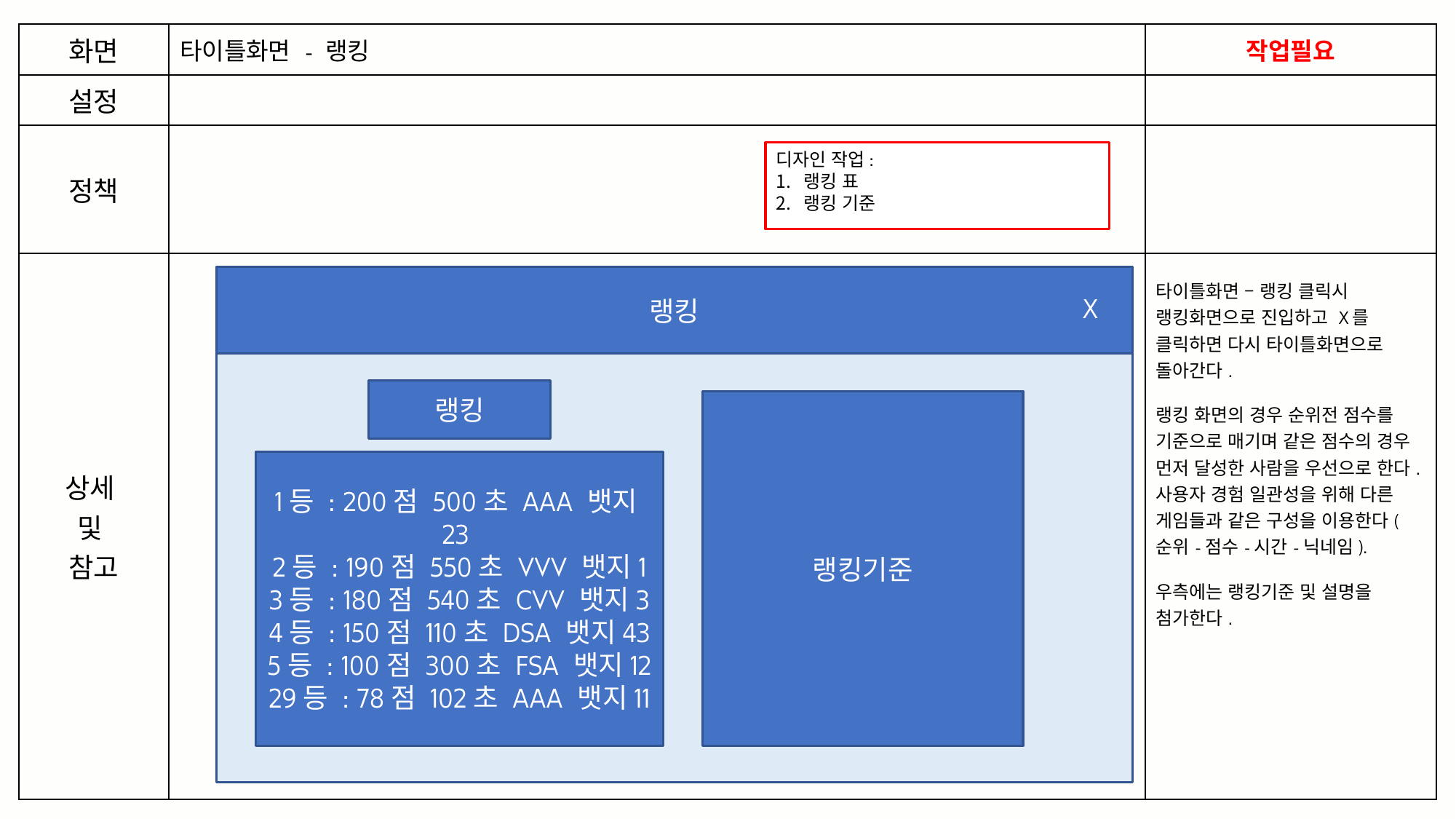

| 화면 | 타이틀화면 - 랭킹 | 작업필요 |
| --- | --- | --- |
| 설정 |  |  |
| 정책 |  |  |
| 상세 및 참고 |  | 타이틀화면 – 랭킹 클릭시 랭킹화면으로 진입하고 X를 클릭하면 다시 타이틀화면으로 돌아간다. 랭킹 화면의 경우 순위전 점수를 기준으로 매기며 같은 점수의 경우 먼저 달성한 사람을 우선으로 한다. 사용자 경험 일관성을 위해 다른 게임들과 같은 구성을 이용한다(순위-점수-시간-닉네임). 우측에는 랭킹기준 및 설명을 첨가한다. |
디자인 작업:
랭킹 표
랭킹 기준

랭킹
X
랭킹
랭킹기준
1등 : 200점 500초 AAA 뱃지23
2등 : 190점 550초 VVV 뱃지1
3등 : 180점 540초 CVV 뱃지3
4등 : 150점 110초 DSA 뱃지43
5등 : 100점 300초 FSA 뱃지12
29등 : 78점 102초 AAA 뱃지11